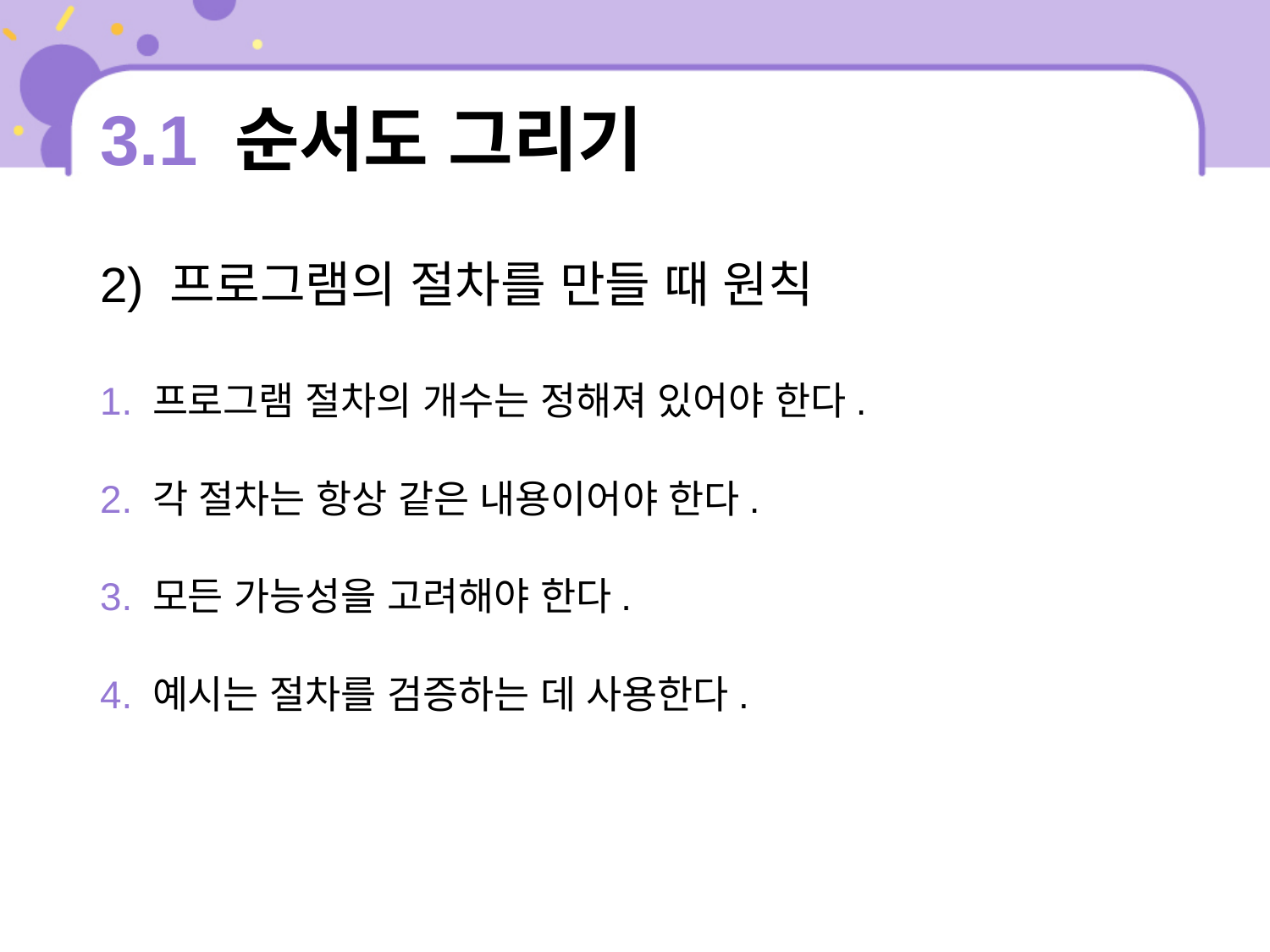

# 3.1 순서도 그리기
2) 프로그램의 절차를 만들 때 원칙
1. 프로그램 절차의 개수는 정해져 있어야 한다.
2. 각 절차는 항상 같은 내용이어야 한다.
3. 모든 가능성을 고려해야 한다.
4. 예시는 절차를 검증하는 데 사용한다.